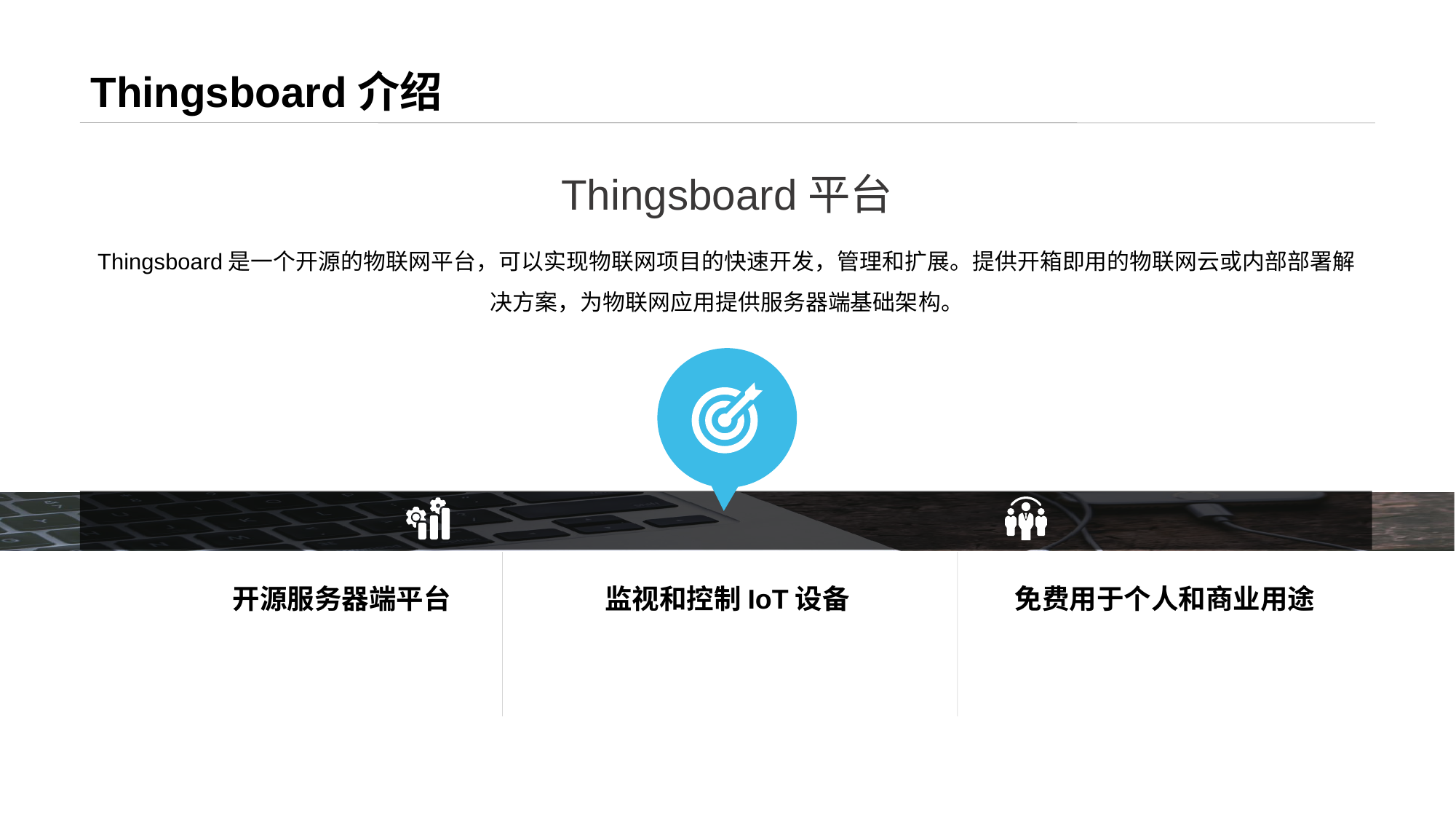

Thingsboard介绍
Thingsboard平台
Thingsboard是一个开源的物联网平台，可以实现物联网项目的快速开发，管理和扩展。提供开箱即用的物联网云或内部部署解决方案，为物联网应用提供服务器端基础架构。

开源服务器端平台

监视和控制IoT设备

免费用于个人和商业用途